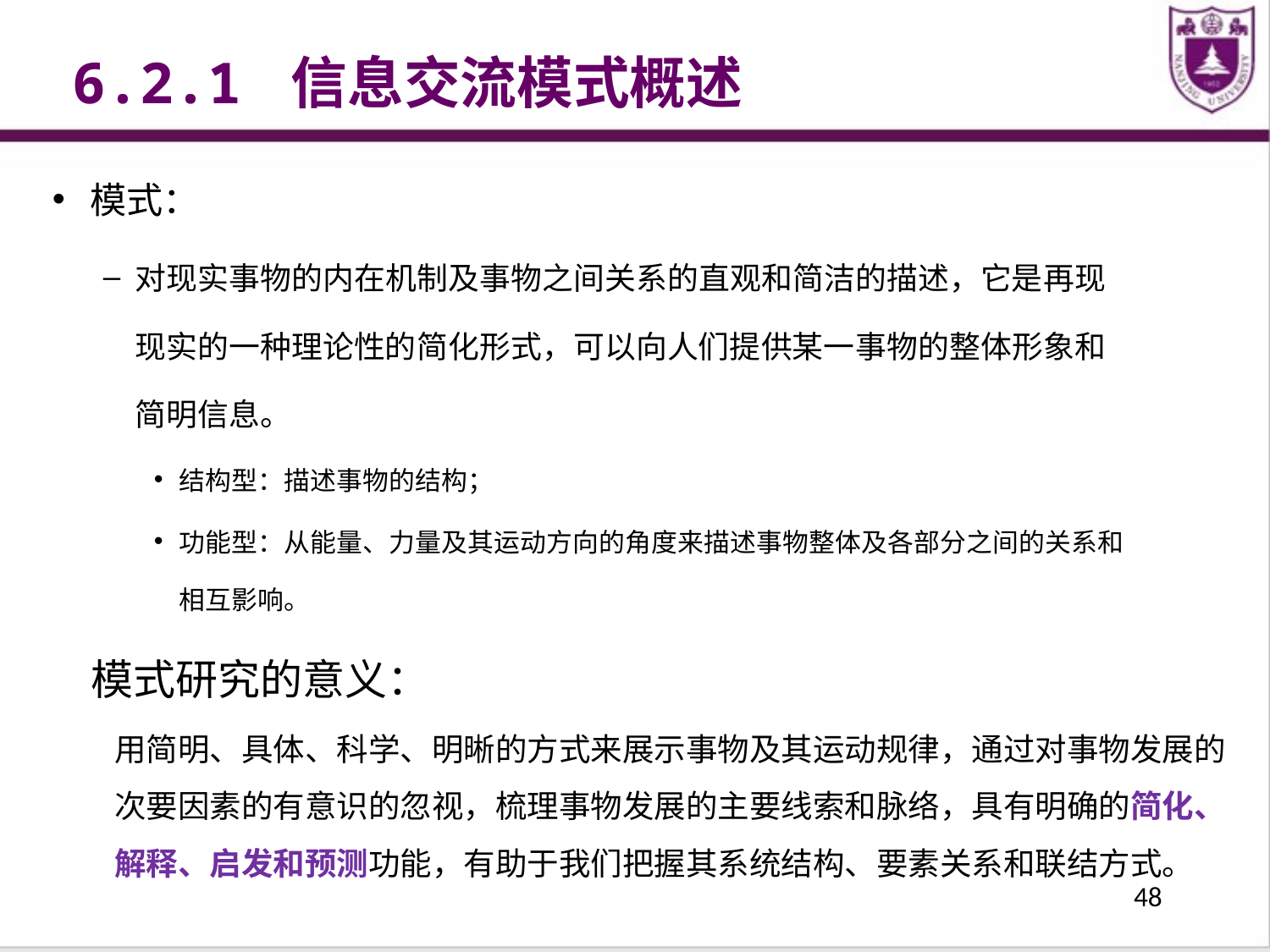

6.2.1 信息交流模式概述
模式：
对现实事物的内在机制及事物之间关系的直观和简洁的描述，它是再现现实的一种理论性的简化形式，可以向人们提供某一事物的整体形象和简明信息。
结构型：描述事物的结构；
功能型：从能量、力量及其运动方向的角度来描述事物整体及各部分之间的关系和相互影响。
   模式研究的意义：
用简明、具体、科学、明晰的方式来展示事物及其运动规律，通过对事物发展的次要因素的有意识的忽视，梳理事物发展的主要线索和脉络，具有明确的简化、解释、启发和预测功能，有助于我们把握其系统结构、要素关系和联结方式。
48